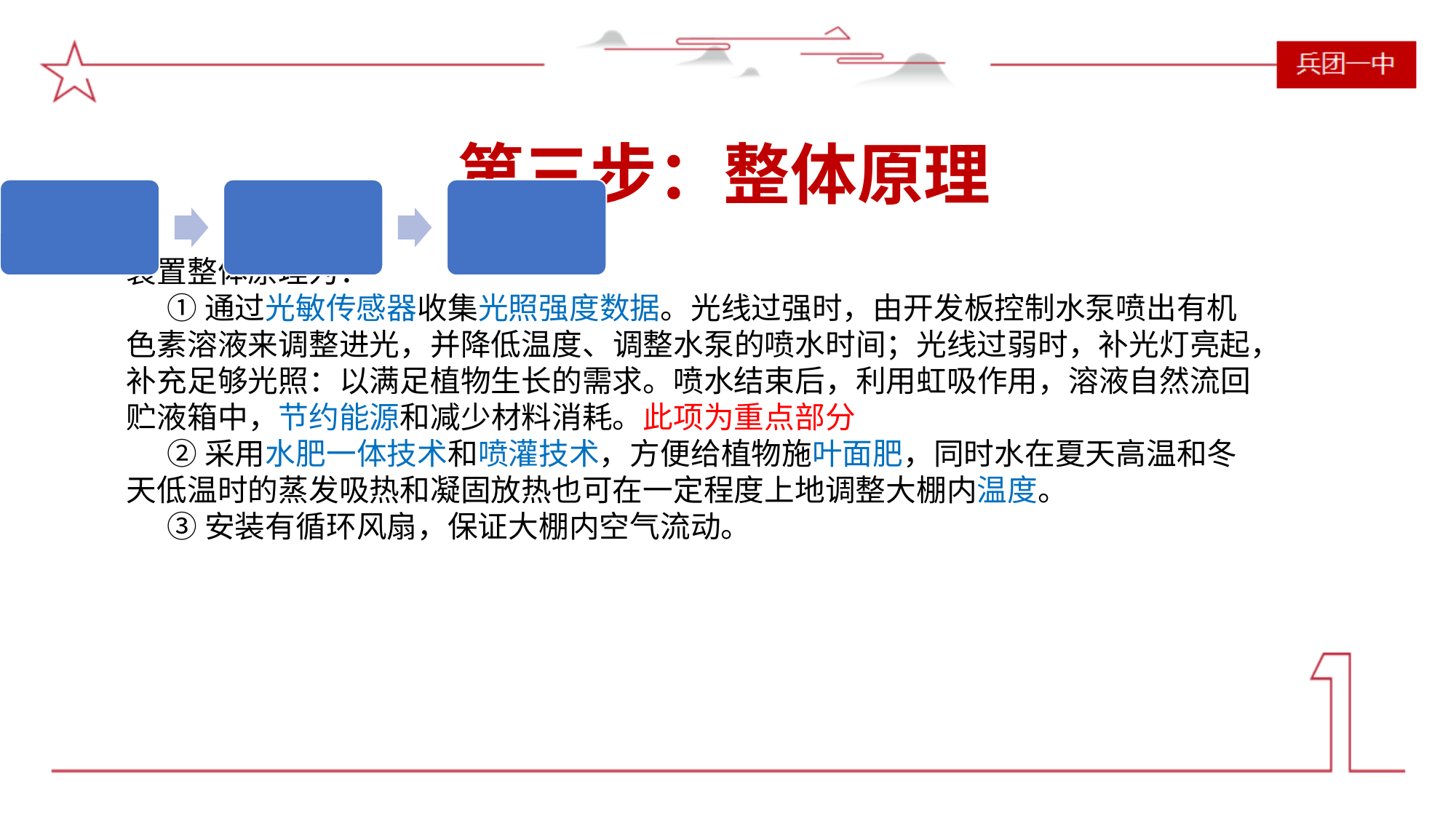

第三步：整体原理
装置整体原理为：
      ①通过光敏传感器收集光照强度数据。光线过强时，由开发板控制水泵喷出有机色素溶液来调整进光，并降低温度、调整水泵的喷水时间；光线过弱时，补光灯亮起，补充足够光照：以满足植物生长的需求。喷水结束后，利用虹吸作用，溶液自然流回贮液箱中，节约能源和减少材料消耗。此项为重点部分
      ②采用水肥一体技术和喷灌技术，方便给植物施叶面肥，同时水在夏天高温和冬天低温时的蒸发吸热和凝固放热也可在一定程度上地调整大棚内温度。
      ③安装有循环风扇，保证大棚内空气流动。